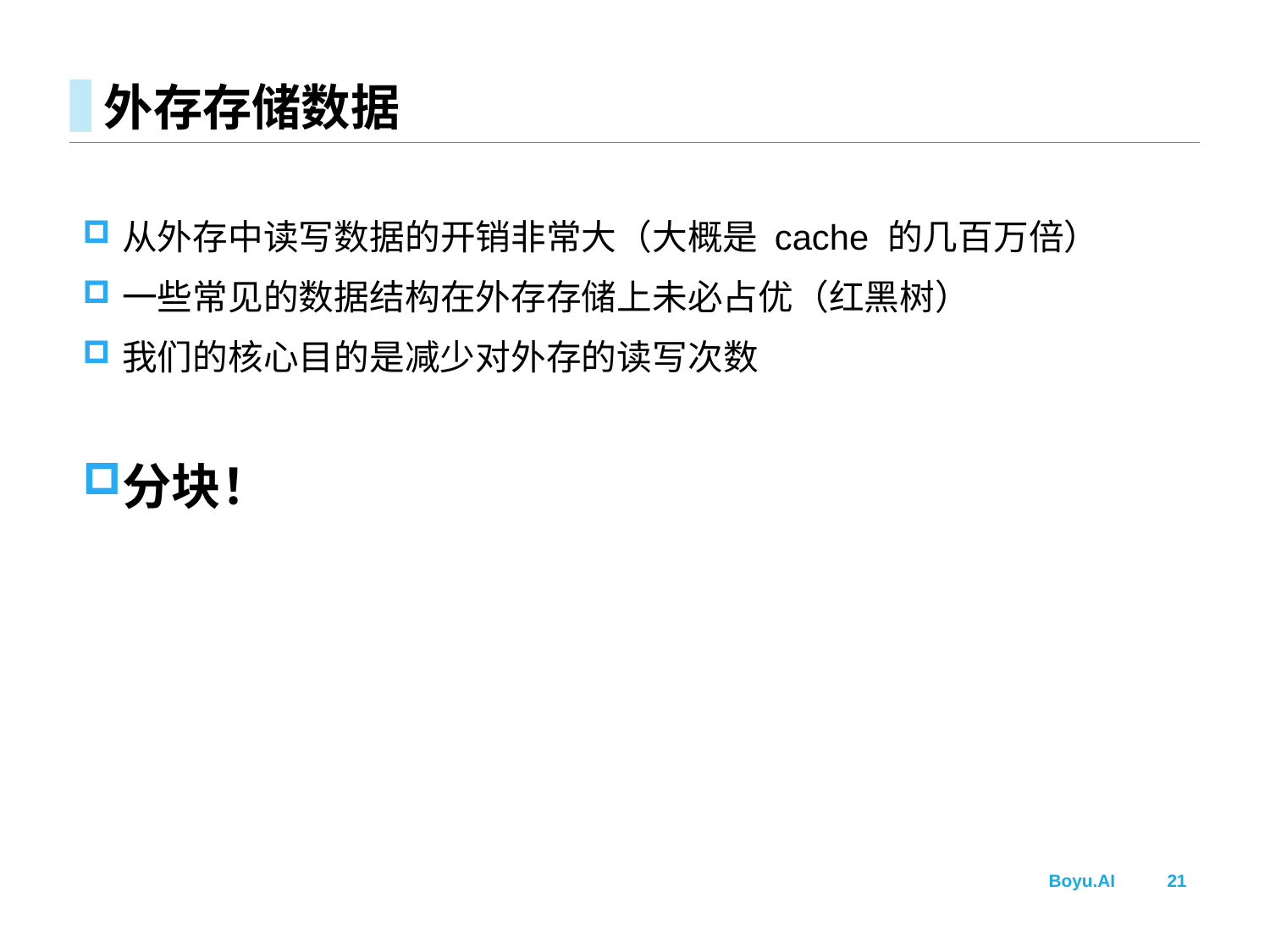

# 外存存储数据
从外存中读写数据的开销非常大（大概是 cache 的几百万倍）
一些常见的数据结构在外存存储上未必占优（红黑树）
我们的核心目的是减少对外存的读写次数

分块！